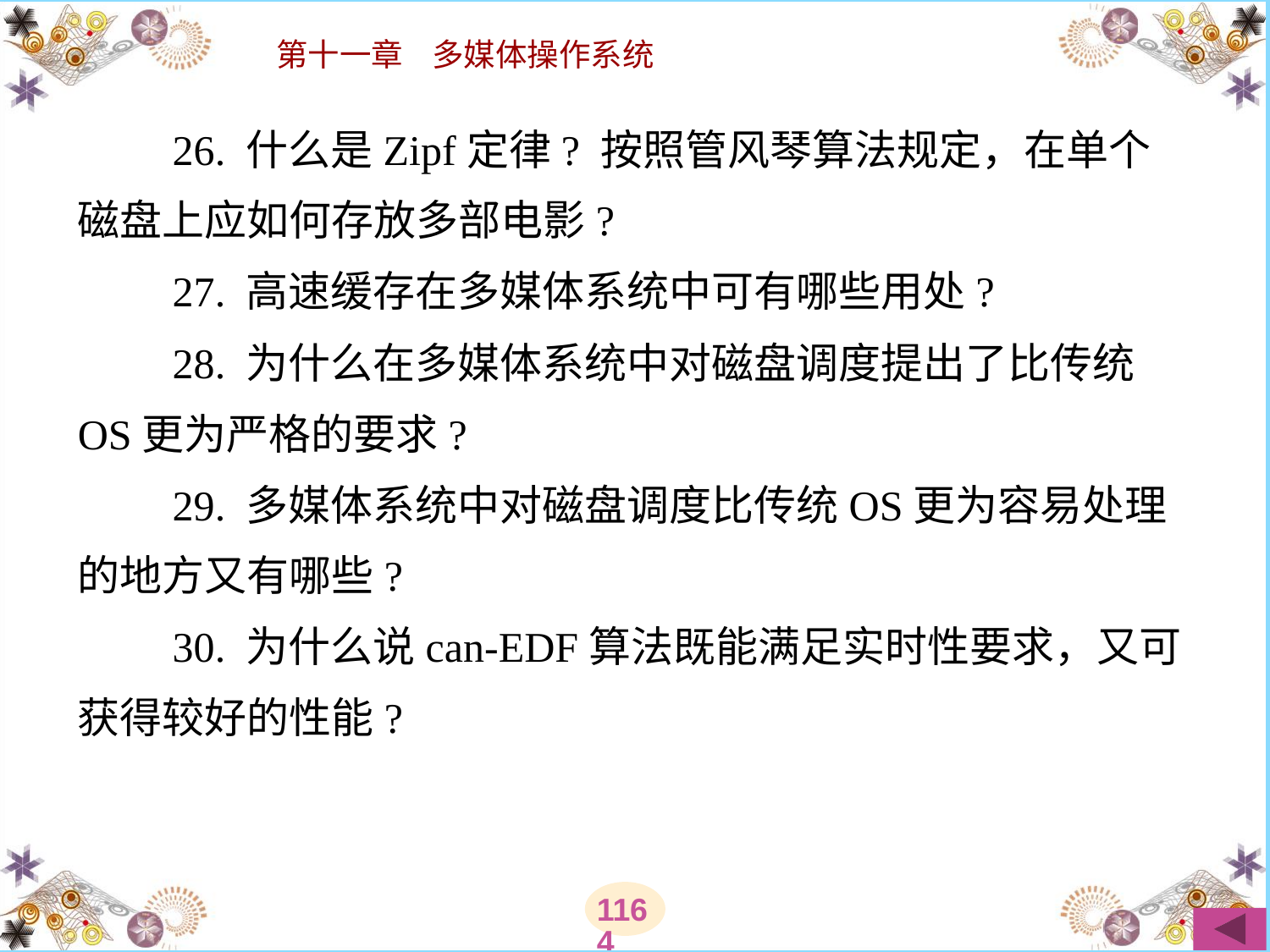

# 26. 什么是Zipf定律? 按照管风琴算法规定，在单个磁盘上应如何存放多部电影? 　　27. 高速缓存在多媒体系统中可有哪些用处? 　　28. 为什么在多媒体系统中对磁盘调度提出了比传统OS更为严格的要求? 　　29. 多媒体系统中对磁盘调度比传统OS更为容易处理的地方又有哪些? 　　30. 为什么说can-EDF算法既能满足实时性要求，又可获得较好的性能?